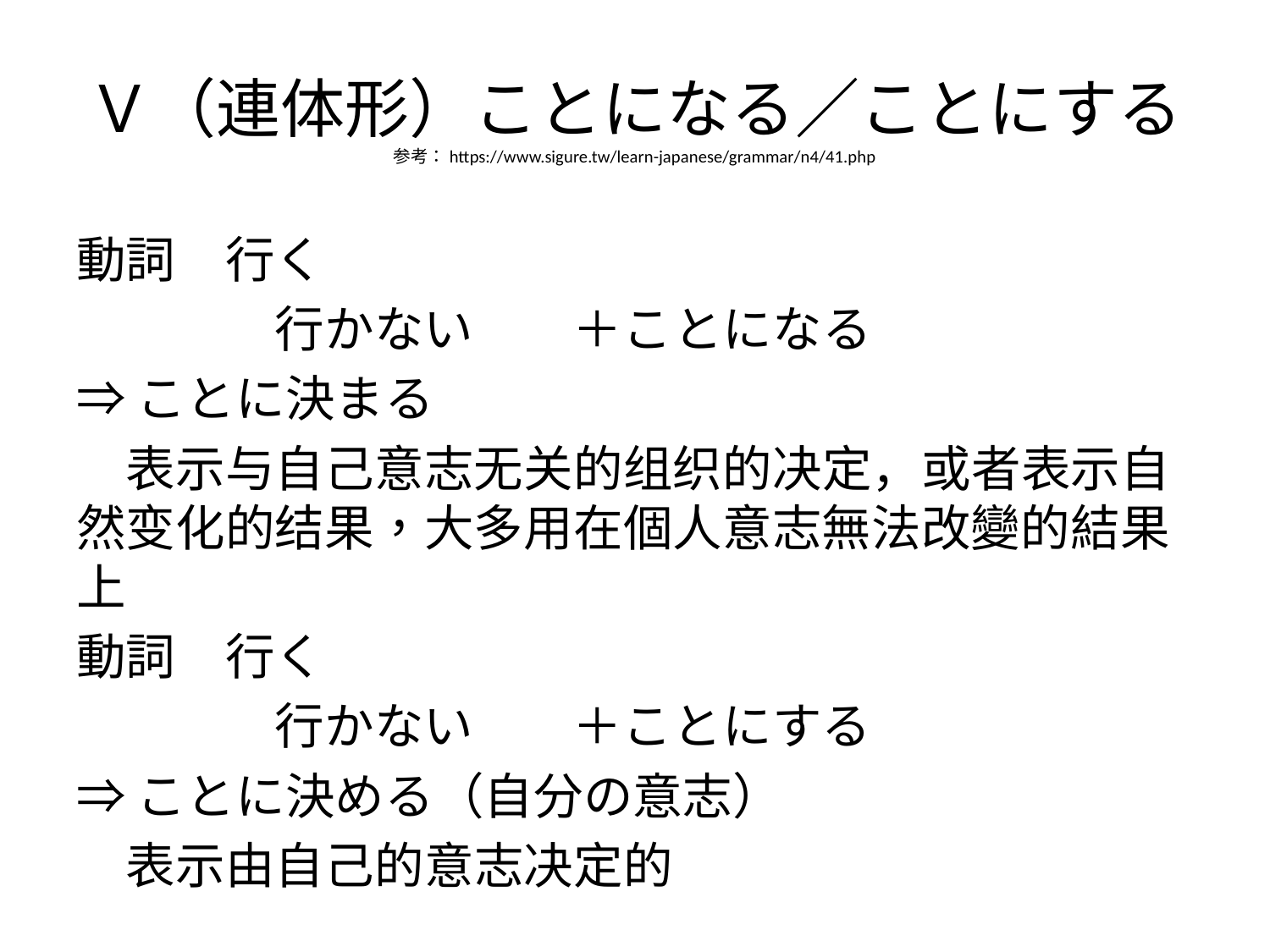

# Ｖ（連体形）ことになる／ことにする 参考：https://www.sigure.tw/learn-japanese/grammar/n4/41.php
動詞　行く
　　　　行かない　　＋ことになる
⇒ことに決まる
　表示与自己意志无关的组织的决定，或者表示自然变化的结果，大多用在個人意志無法改變的結果上
動詞　行く
　　　　行かない　　＋ことにする
⇒ことに決める（自分の意志）
　表示由自己的意志决定的